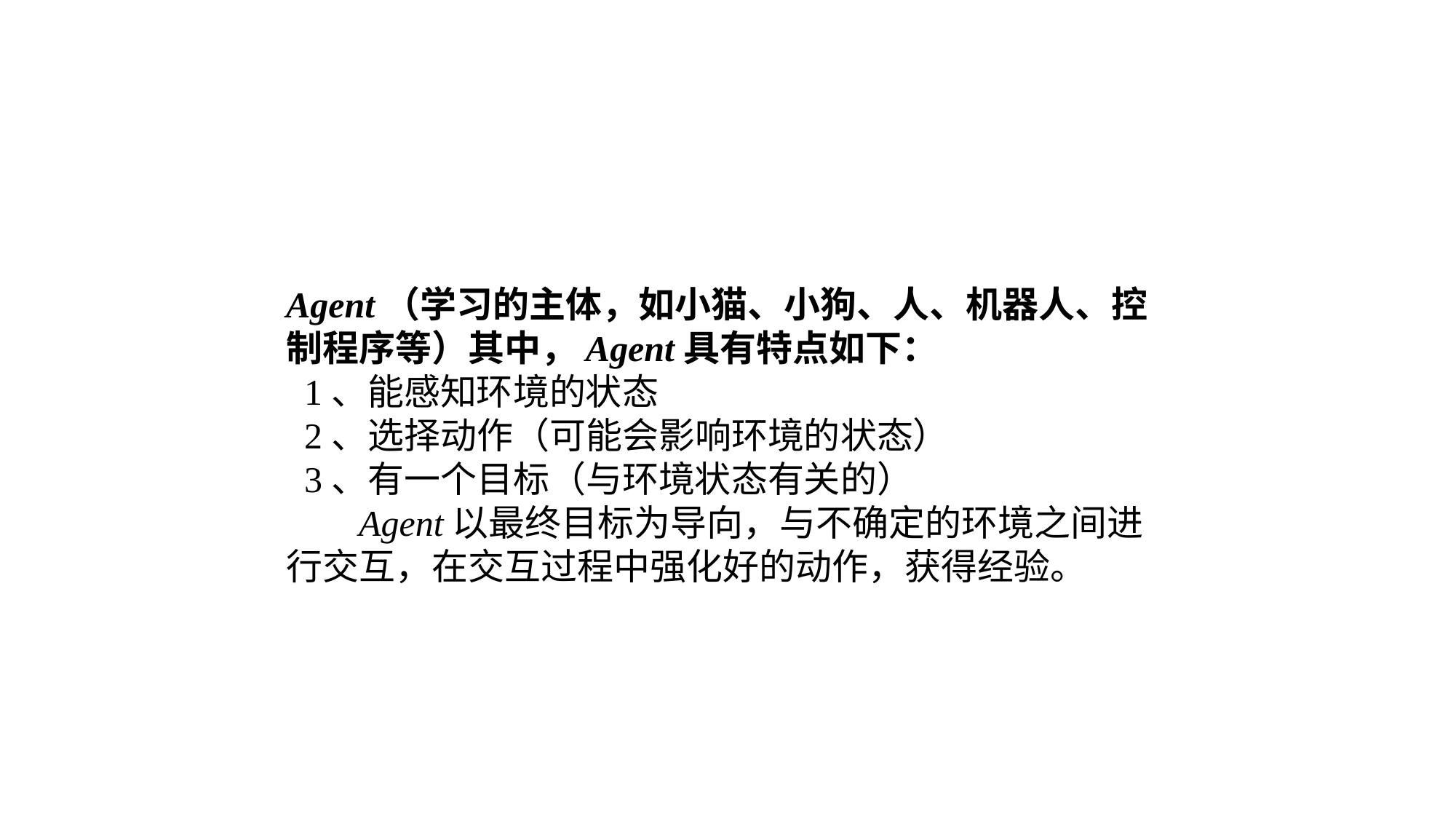

# 强化学习模型
Agent（学习的主体，如小猫、小狗、人、机器人、控制程序等）其中，Agent具有特点如下：
  1、能感知环境的状态
  2、选择动作（可能会影响环境的状态）
  3、有一个目标（与环境状态有关的）
        Agent以最终目标为导向，与不确定的环境之间进行交互，在交互过程中强化好的动作，获得经验。